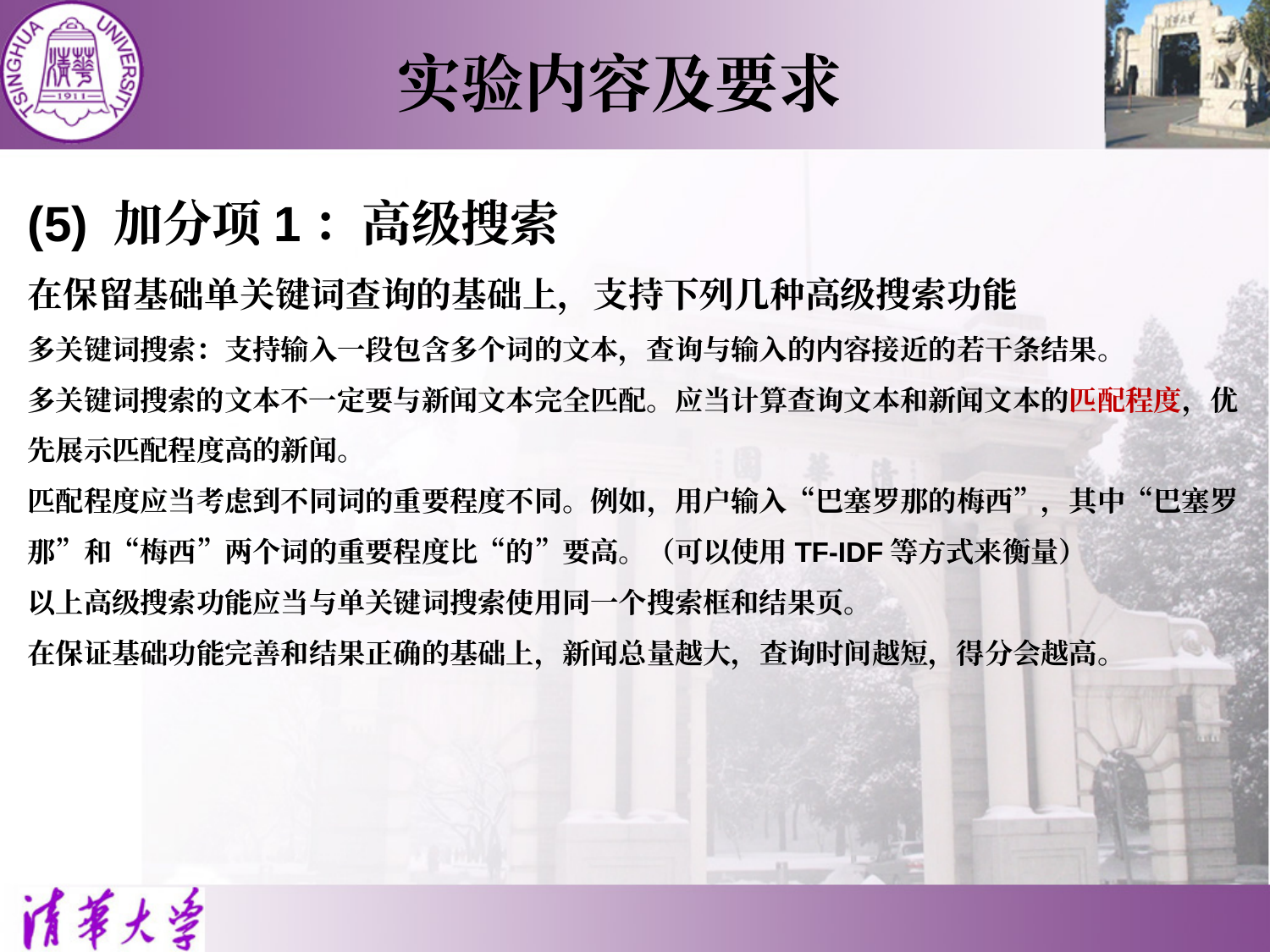

实验内容及要求
(5) 加分项1：高级搜索
在保留基础单关键词查询的基础上，支持下列几种高级搜索功能
多关键词搜索：支持输入一段包含多个词的文本，查询与输入的内容接近的若干条结果。
多关键词搜索的文本不一定要与新闻文本完全匹配。应当计算查询文本和新闻文本的匹配程度，优先展示匹配程度高的新闻。
匹配程度应当考虑到不同词的重要程度不同。例如，用户输入“巴塞罗那的梅西”，其中“巴塞罗那”和“梅西”两个词的重要程度比“的”要高。（可以使用TF-IDF等方式来衡量）
以上高级搜索功能应当与单关键词搜索使用同一个搜索框和结果页。
在保证基础功能完善和结果正确的基础上，新闻总量越大，查询时间越短，得分会越高。